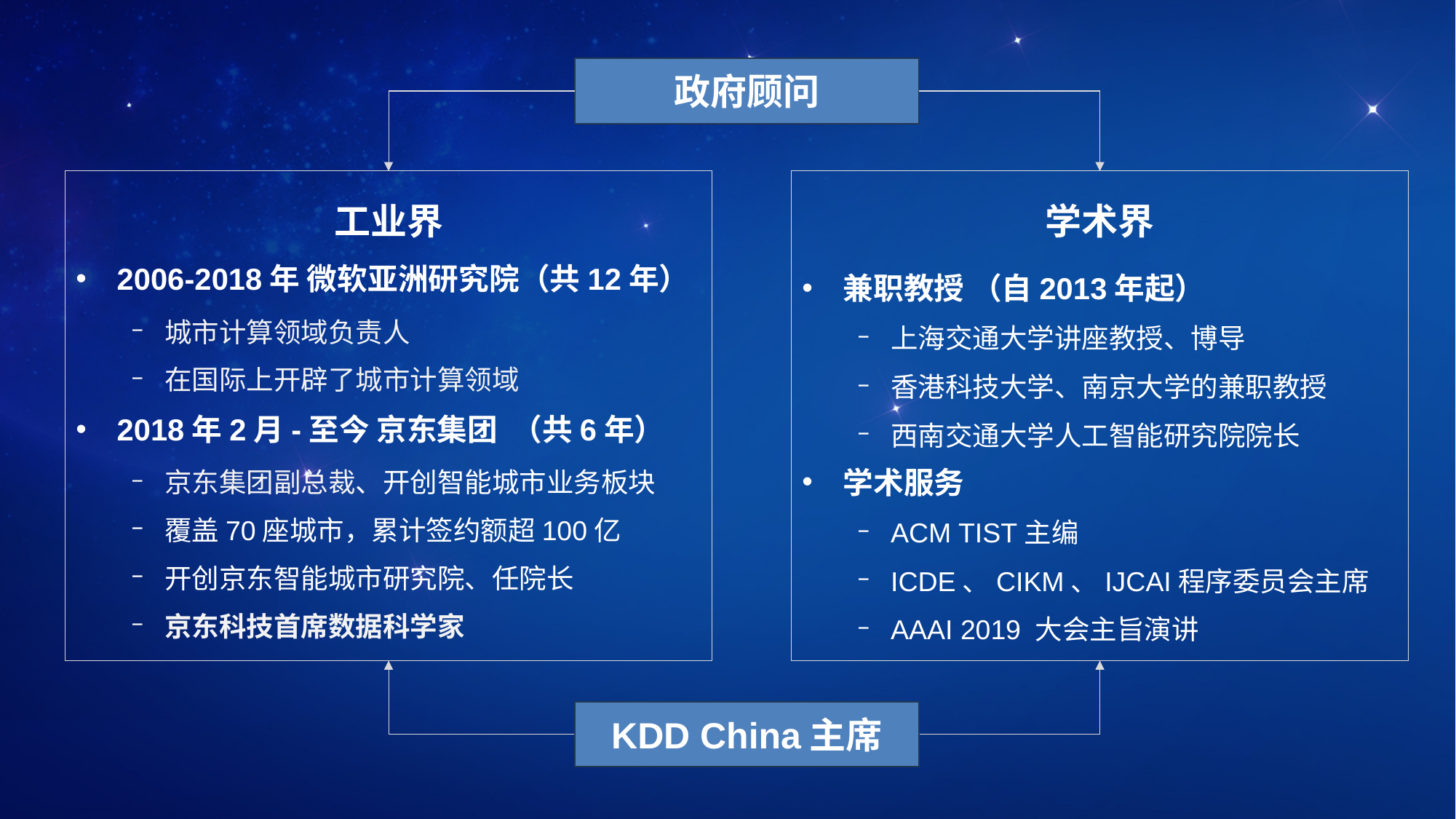

政府顾问
工业界
2006-2018年 微软亚洲研究院（共12年）
城市计算领域负责人
在国际上开辟了城市计算领域
2018年2月-至今 京东集团  （共6年）
京东集团副总裁、开创智能城市业务板块
覆盖70座城市，累计签约额超100亿
开创京东智能城市研究院、任院长
京东科技首席数据科学家
学术界
兼职教授 （自2013年起）
上海交通大学讲座教授、博导
香港科技大学、南京大学的兼职教授
西南交通大学人工智能研究院院长
学术服务
ACM TIST主编
ICDE、CIKM、IJCAI程序委员会主席
AAAI 2019 大会主旨演讲
KDD China主席